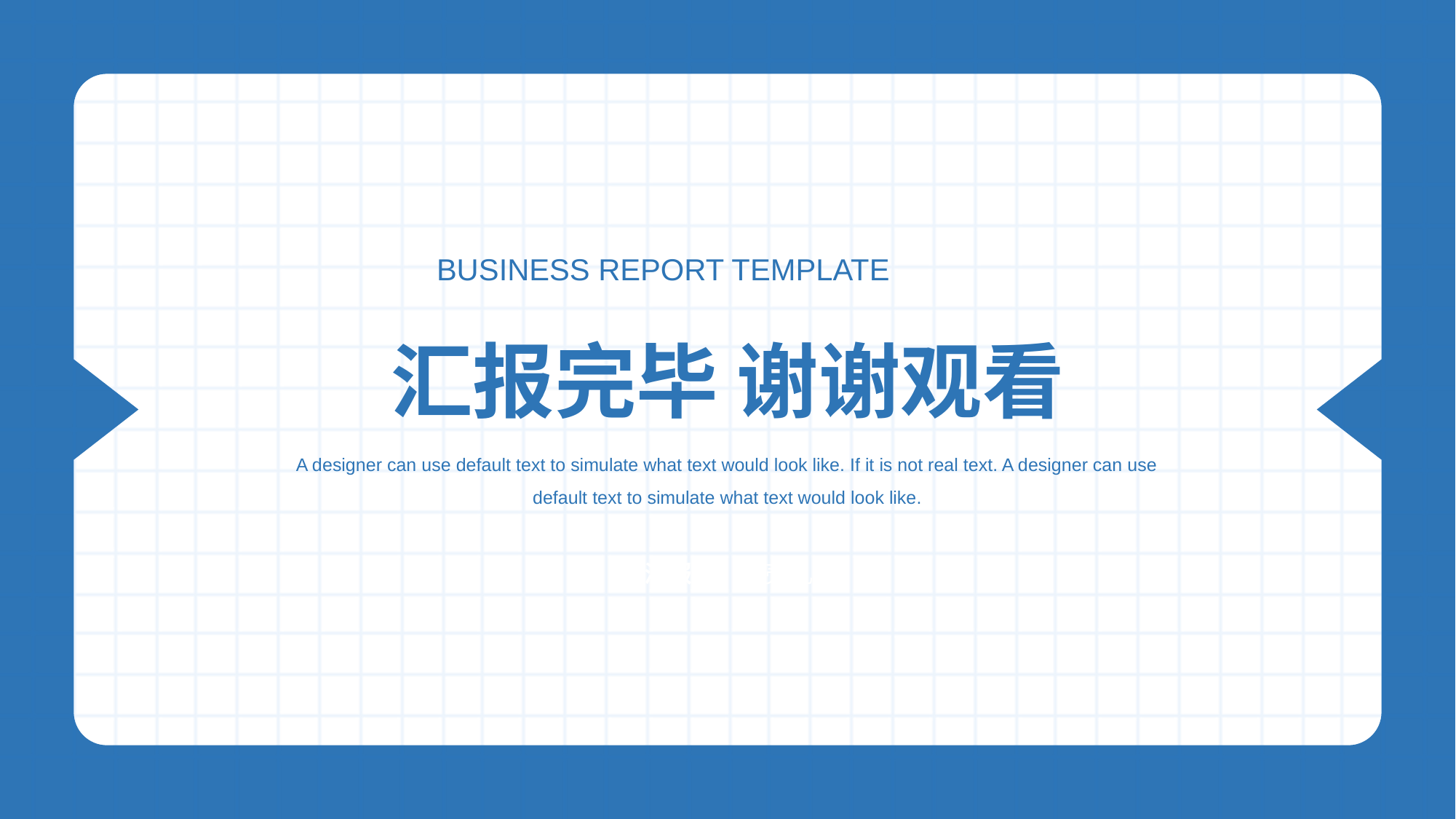

BUSINESS REPORT TEMPLATE
汇报完毕 谢谢观看
A designer can use default text to simulate what text would look like. If it is not real text. A designer can use default text to simulate what text would look like.
汇报人：稻壳儿